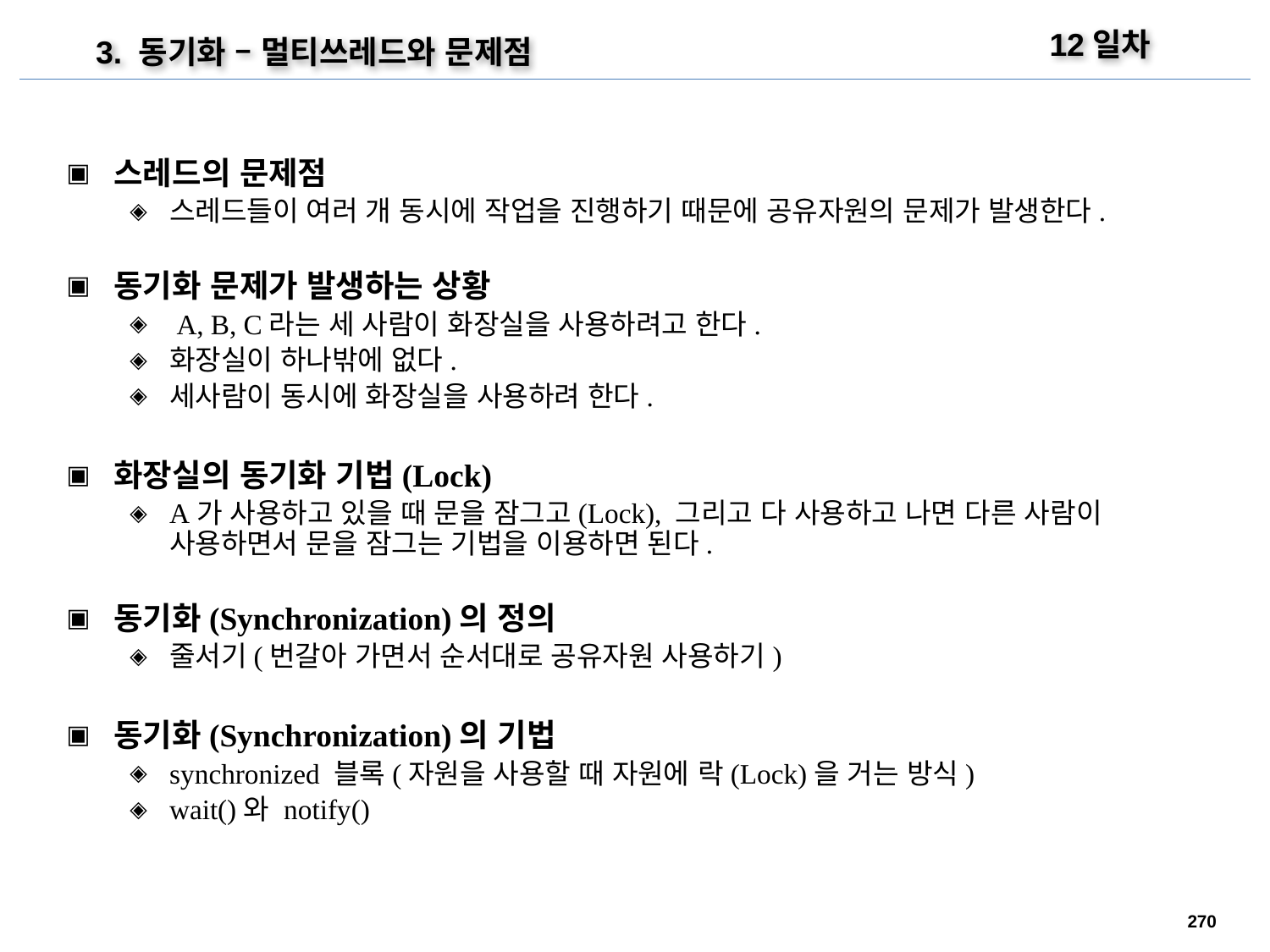

12일차
3. 동기화 – 멀티쓰레드와 문제점
스레드의 문제점
스레드들이 여러 개 동시에 작업을 진행하기 때문에 공유자원의 문제가 발생한다.

동기화 문제가 발생하는 상황
 A, B, C라는 세 사람이 화장실을 사용하려고 한다.
화장실이 하나밖에 없다.
세사람이 동시에 화장실을 사용하려 한다.

화장실의 동기화 기법(Lock)
A가 사용하고 있을 때 문을 잠그고(Lock), 그리고 다 사용하고 나면 다른 사람이 사용하면서 문을 잠그는 기법을 이용하면 된다.

동기화(Synchronization)의 정의
줄서기(번갈아 가면서 순서대로 공유자원 사용하기)

동기화(Synchronization)의 기법
synchronized 블록(자원을 사용할 때 자원에 락(Lock)을 거는 방식)
wait()와 notify()